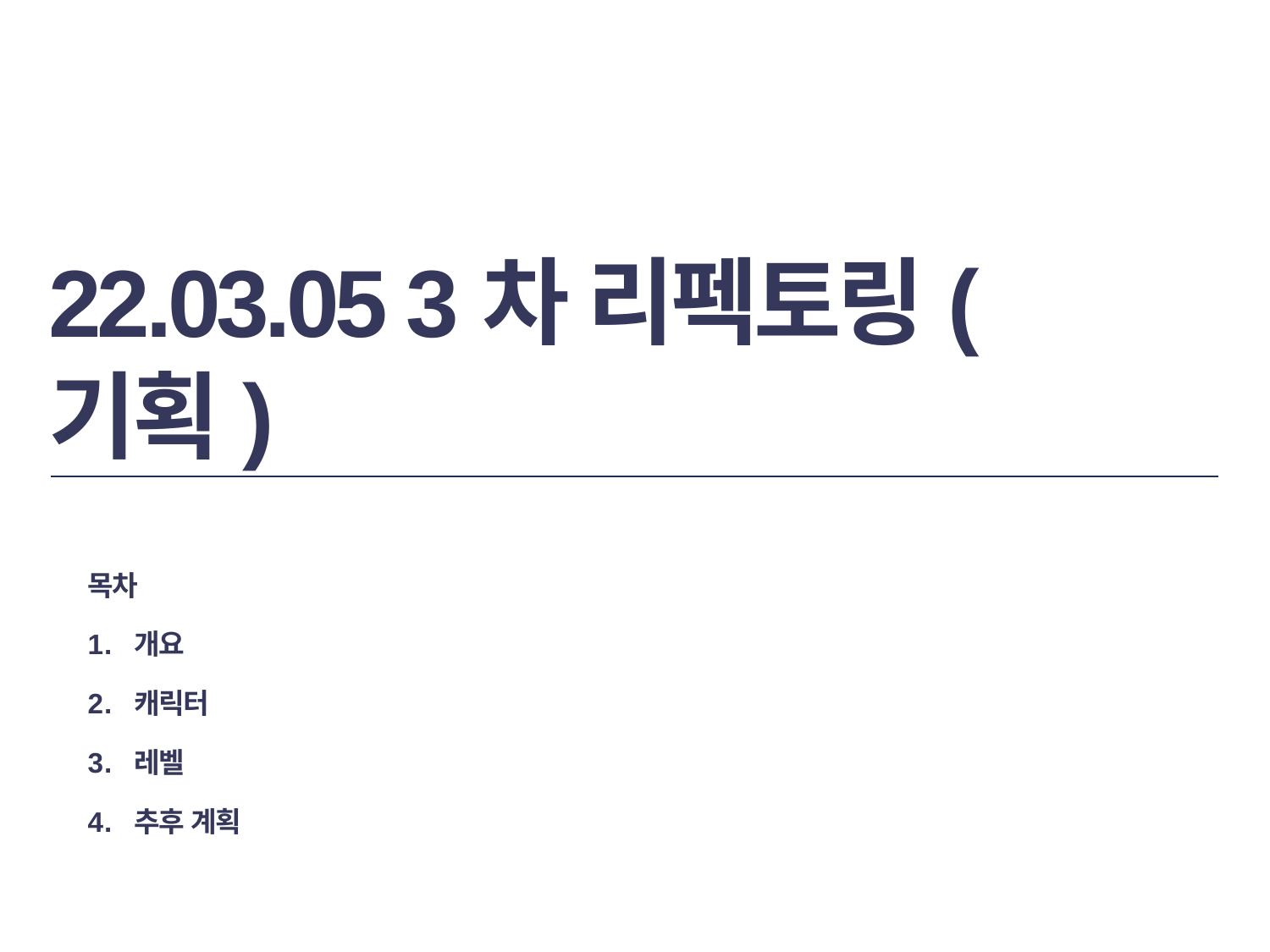

# 22.03.05 3차 리펙토링(기획)
목차
개요
캐릭터
레벨
추후 계획